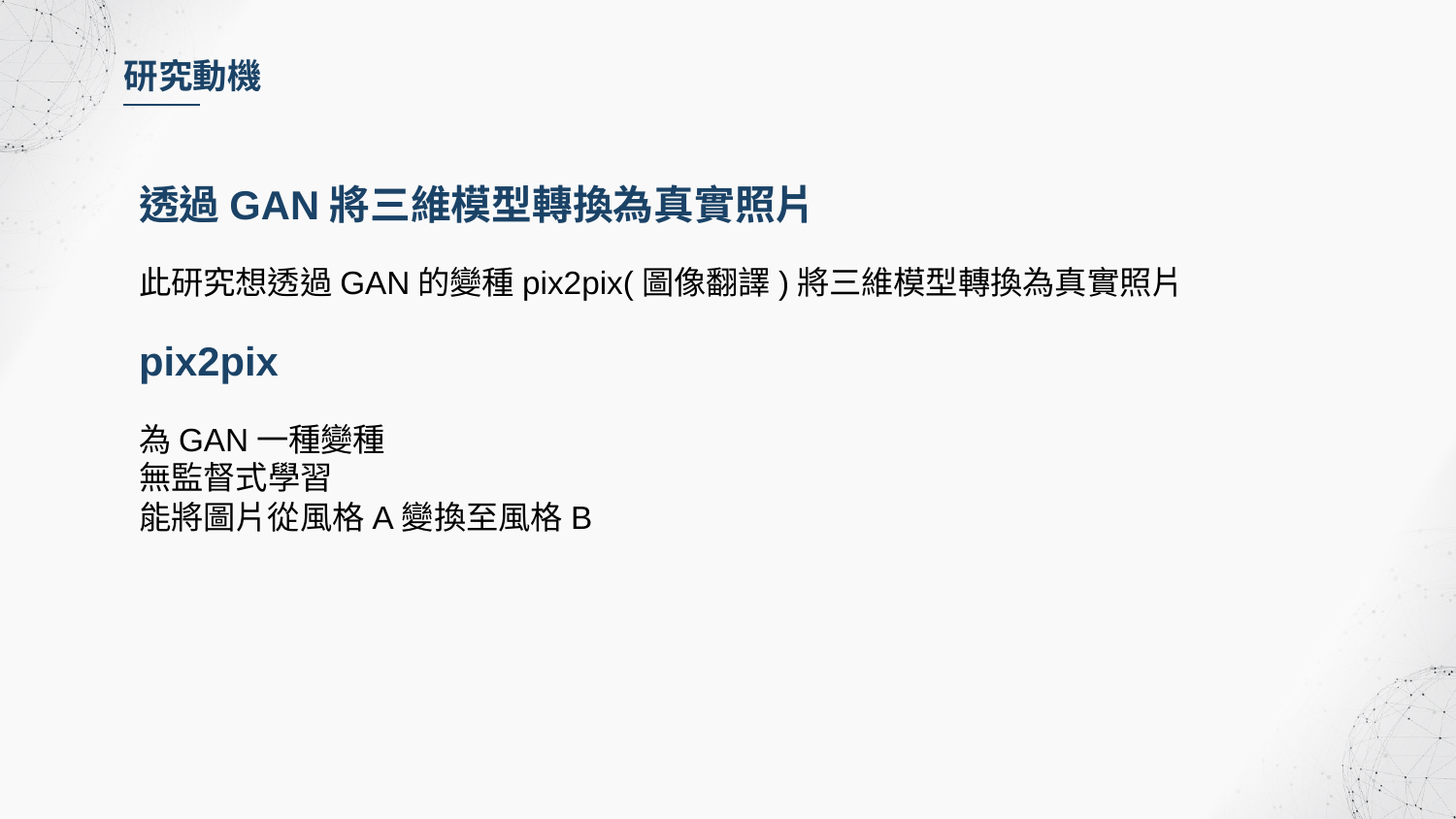

研究動機
透過GAN將三維模型轉換為真實照片
此研究想透過GAN的變種pix2pix(圖像翻譯)將三維模型轉換為真實照片
pix2pix
為GAN一種變種
無監督式學習
能將圖片從風格A變換至風格B